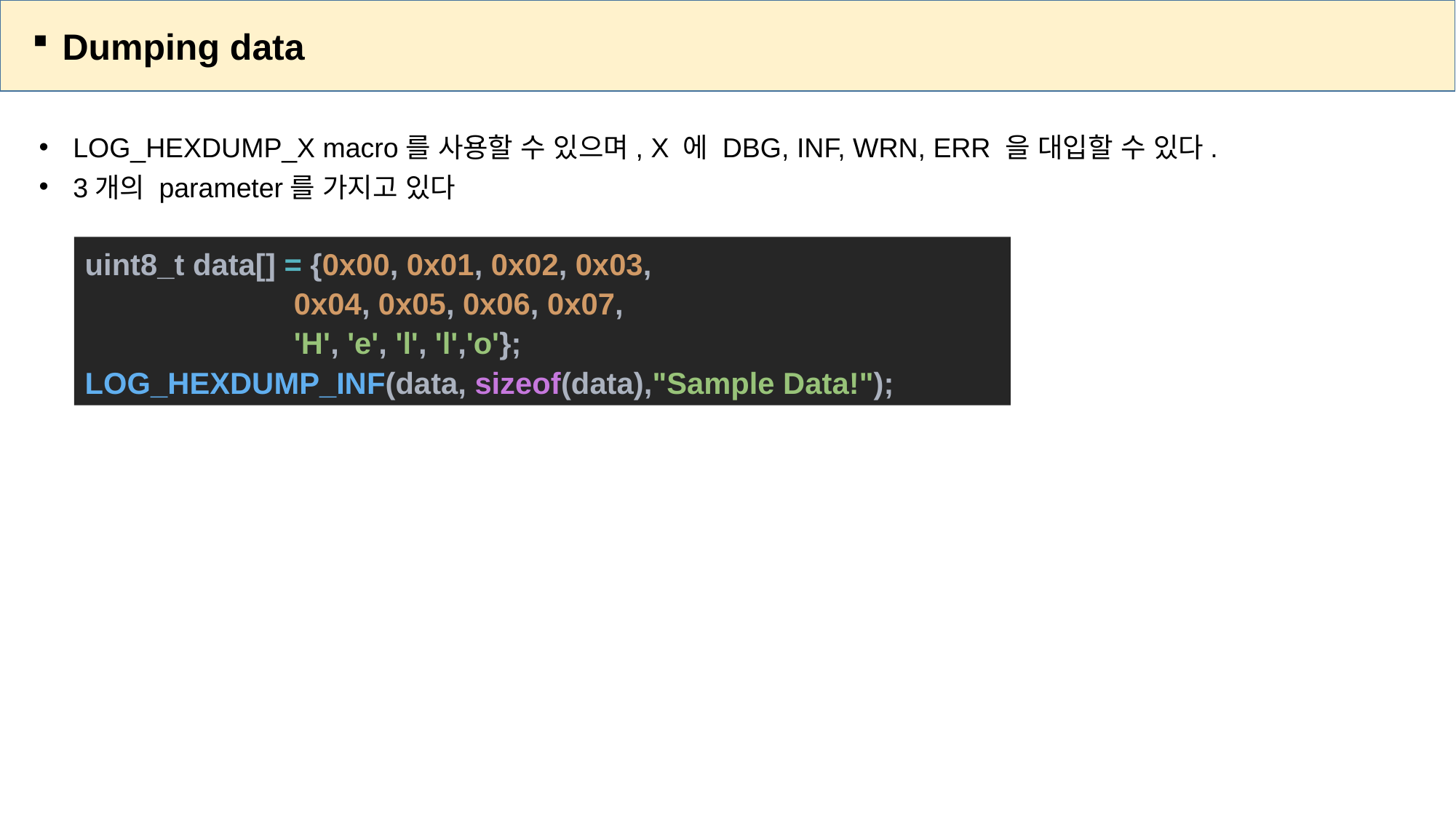

Dumping data
LOG_HEXDUMP_X macro를 사용할 수 있으며, X 에 DBG, INF, WRN, ERR 을 대입할 수 있다.
3개의 parameter를 가지고 있다
uint8_t data[] = {0x00, 0x01, 0x02, 0x03,
                         0x04, 0x05, 0x06, 0x07,
                         'H', 'e', 'l', 'l','o'};
LOG_HEXDUMP_INF(data, sizeof(data),"Sample Data!");